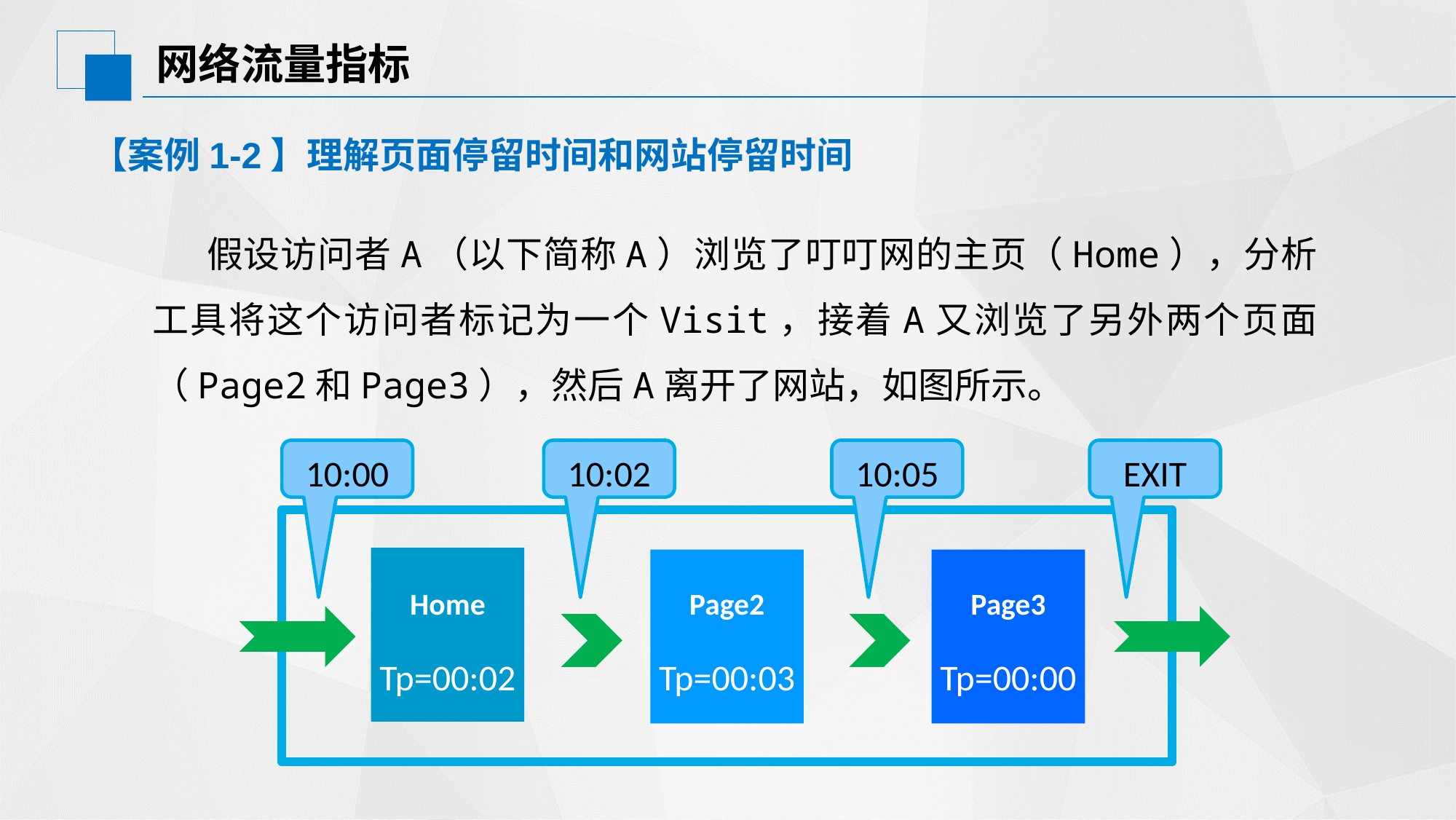

# 网络流量指标
【案例1-2】理解页面停留时间和网站停留时间
假设访问者A（以下简称A）浏览了叮叮网的主页（Home），分析工具将这个访问者标记为一个Visit，接着A又浏览了另外两个页面（Page2和Page3），然后A离开了网站，如图所示。

10:00

10:02

10:05

EXIT

Home
Page2
Page3

Tp=00:02
Tp=00:03
Tp=00:00